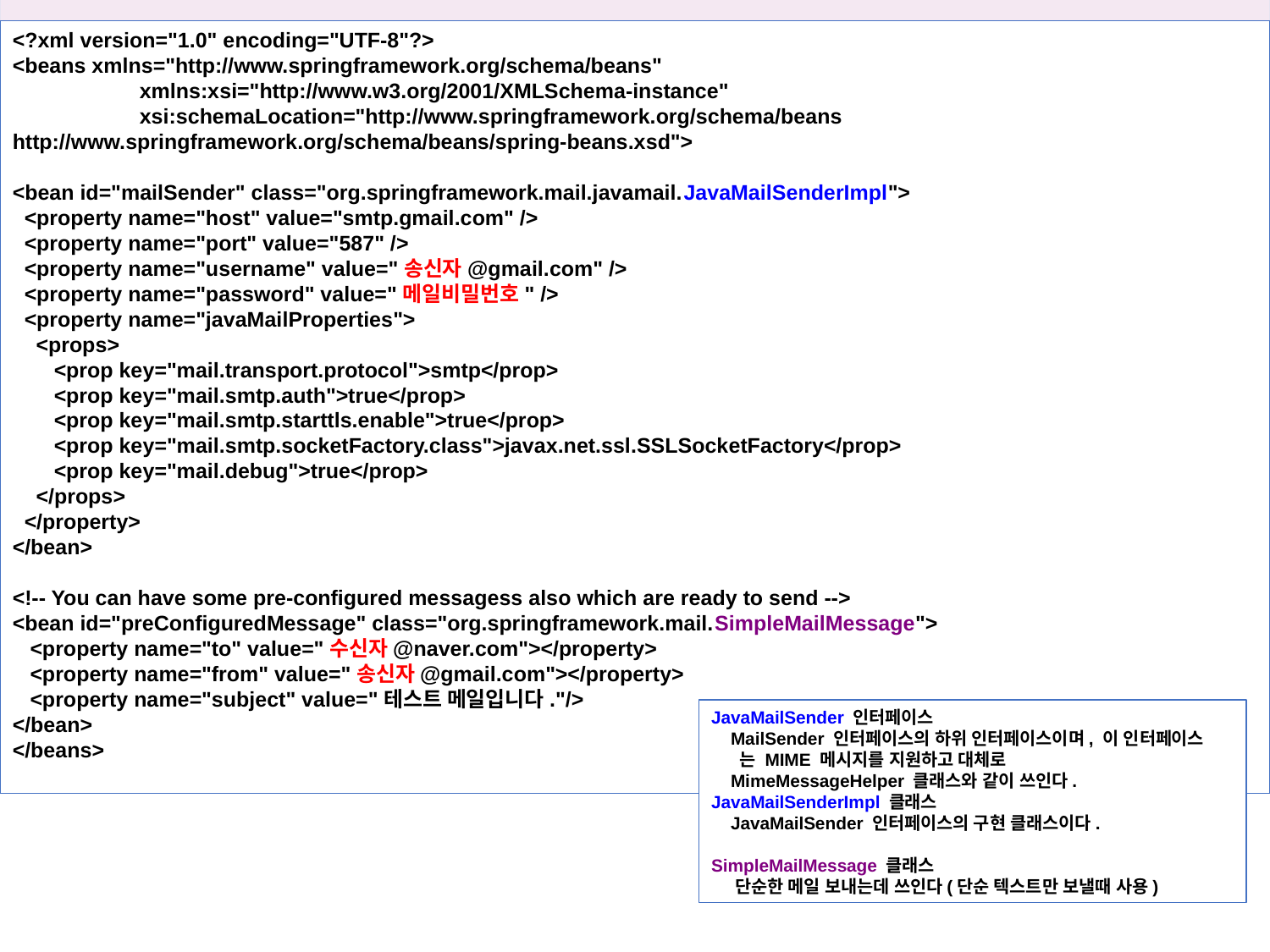

<?xml version="1.0" encoding="UTF-8"?>
<beans xmlns="http://www.springframework.org/schema/beans"
	xmlns:xsi="http://www.w3.org/2001/XMLSchema-instance"
	xsi:schemaLocation="http://www.springframework.org/schema/beans http://www.springframework.org/schema/beans/spring-beans.xsd">

<bean id="mailSender" class="org.springframework.mail.javamail.JavaMailSenderImpl">
  <property name="host" value="smtp.gmail.com" />
  <property name="port" value="587" />
  <property name="username" value="송신자@gmail.com" />
  <property name="password" value="메일비밀번호" />
  <property name="javaMailProperties">
    <props>
       <prop key="mail.transport.protocol">smtp</prop>
       <prop key="mail.smtp.auth">true</prop>
       <prop key="mail.smtp.starttls.enable">true</prop>
       <prop key="mail.smtp.socketFactory.class">javax.net.ssl.SSLSocketFactory</prop>
       <prop key="mail.debug">true</prop>
    </props>
  </property>
</bean>

<!-- You can have some pre-configured messagess also which are ready to send -->
<bean id="preConfiguredMessage" class="org.springframework.mail.SimpleMailMessage">
   <property name="to" value="수신자@naver.com"></property>
   <property name="from" value="송신자@gmail.com"></property>
   <property name="subject" value="테스트 메일입니다."/>
</bean>
</beans>

JavaMailSender 인터페이스
    MailSender 인터페이스의 하위 인터페이스이며, 이 인터페이스
     는 MIME 메시지를 지원하고 대체로
    MimeMessageHelper 클래스와 같이 쓰인다.
JavaMailSenderImpl 클래스
    JavaMailSender 인터페이스의 구현 클래스이다.

SimpleMailMessage 클래스
    단순한 메일 보내는데 쓰인다(단순 텍스트만 보낼때 사용)